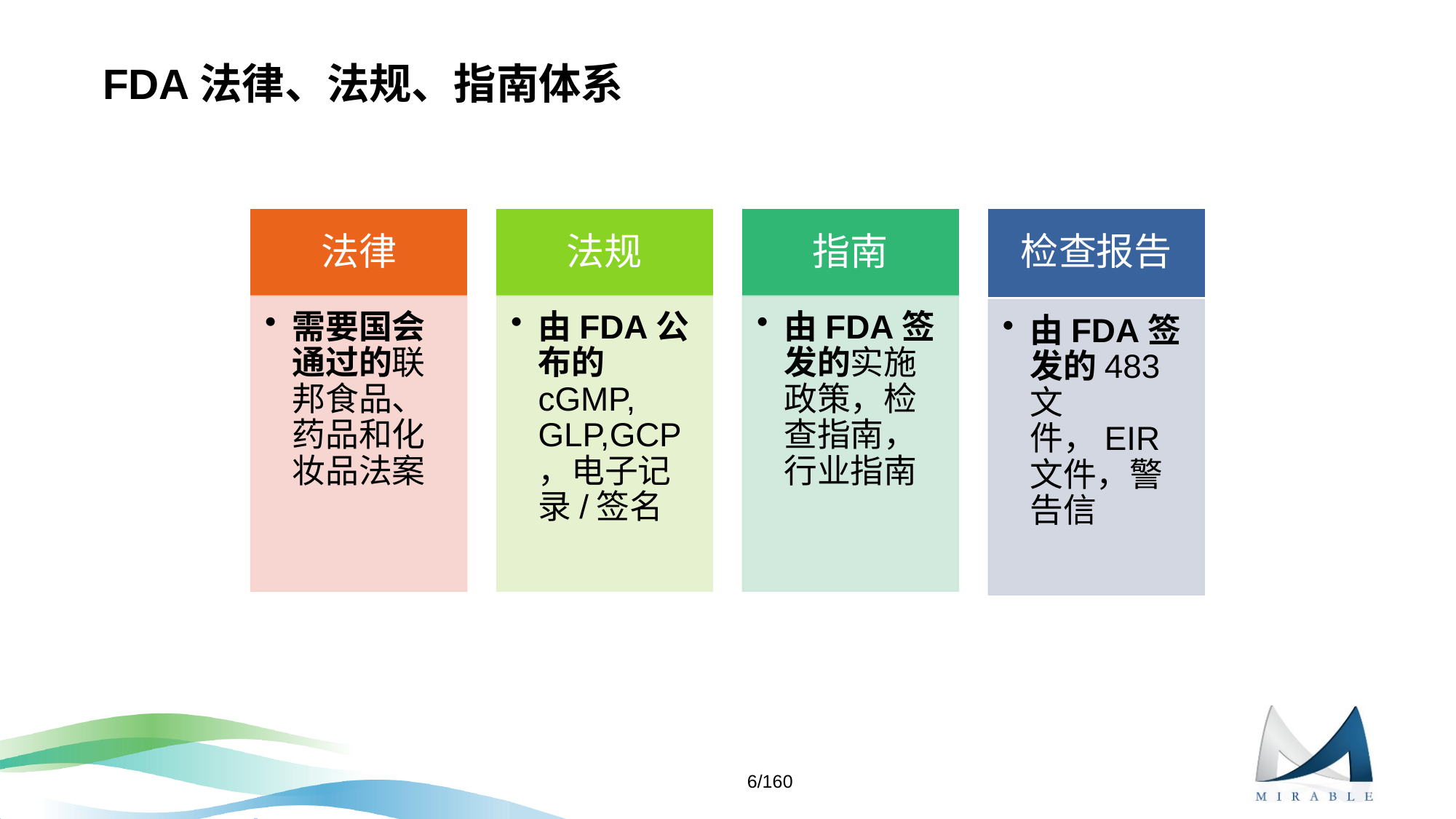

# FDA法律、法规、指南体系
法律
需要国会通过的联邦食品、药品和化妆品法案
法规
由FDA公布的cGMP, GLP,GCP，电子记录/签名
指南
由FDA签发的实施政策，检查指南，行业指南
检查报告
由FDA签发的483文件，EIR文件，警告信
6/160